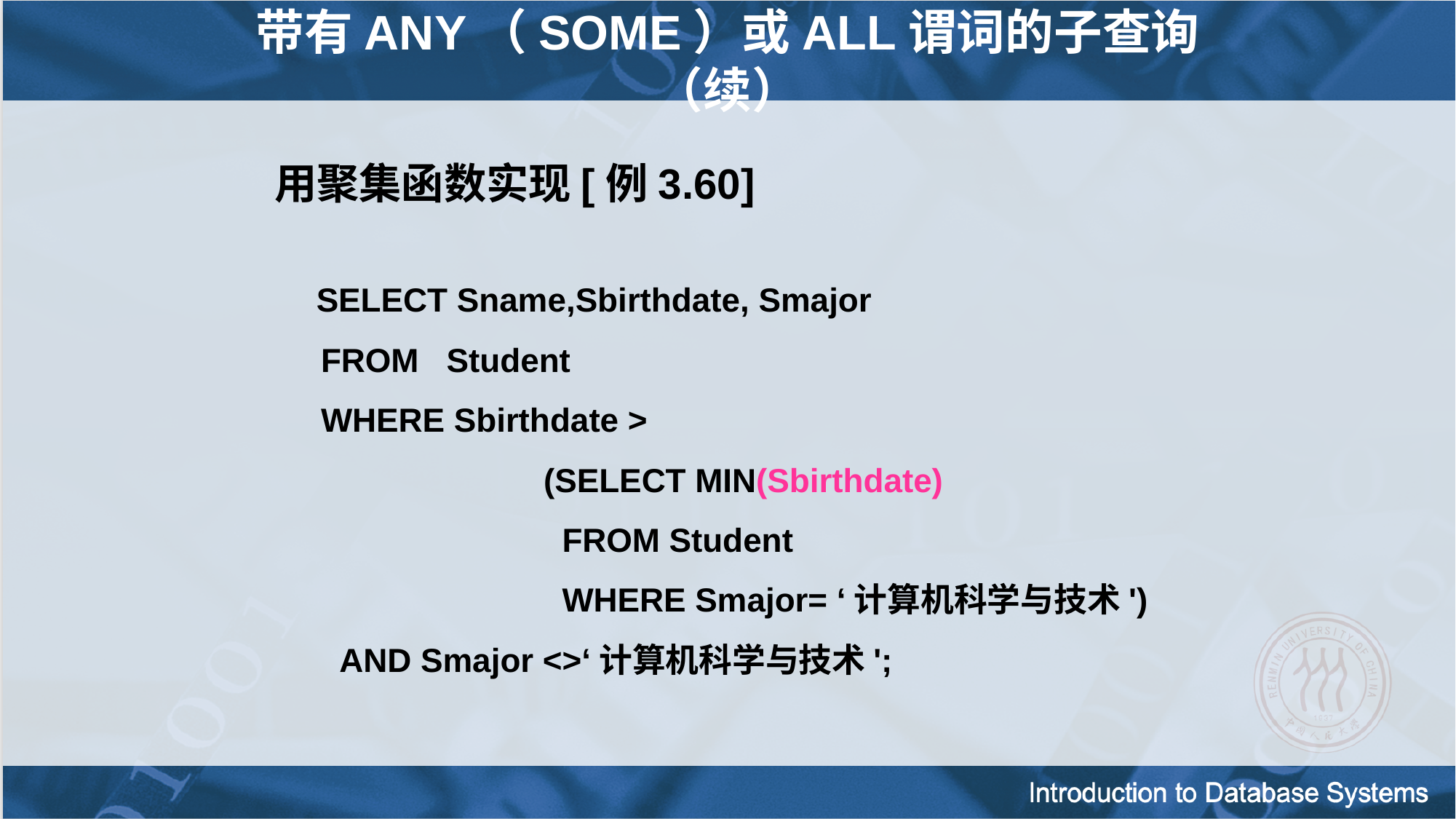

带有ANY（SOME）或ALL谓词的子查询 （续）
用聚集函数实现[例3.60]

     SELECT Sname,Sbirthdate, Smajor
     FROM   Student
     WHERE Sbirthdate >
                             (SELECT MIN(Sbirthdate)
                               FROM Student
                               WHERE Smajor= ‘计算机科学与技术')
       AND Smajor <>‘计算机科学与技术';